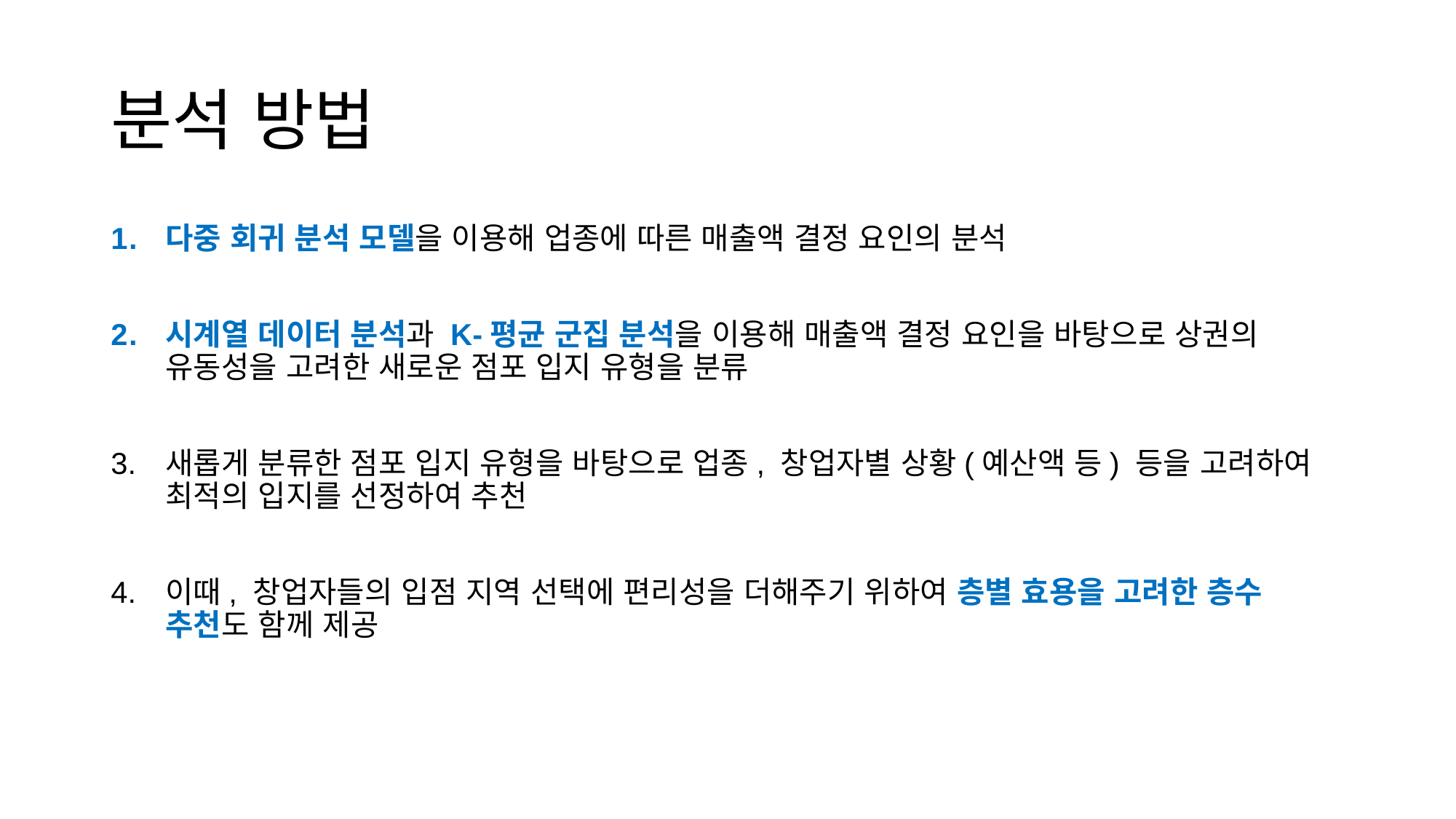

# 분석 방법
다중 회귀 분석 모델을 이용해 업종에 따른 매출액 결정 요인의 분석

시계열 데이터 분석과 K-평균 군집 분석을 이용해 매출액 결정 요인을 바탕으로 상권의 유동성을 고려한 새로운 점포 입지 유형을 분류

새롭게 분류한 점포 입지 유형을 바탕으로 업종, 창업자별 상황(예산액 등) 등을 고려하여 최적의 입지를 선정하여 추천

이때, 창업자들의 입점 지역 선택에 편리성을 더해주기 위하여 층별 효용을 고려한 층수 추천도 함께 제공